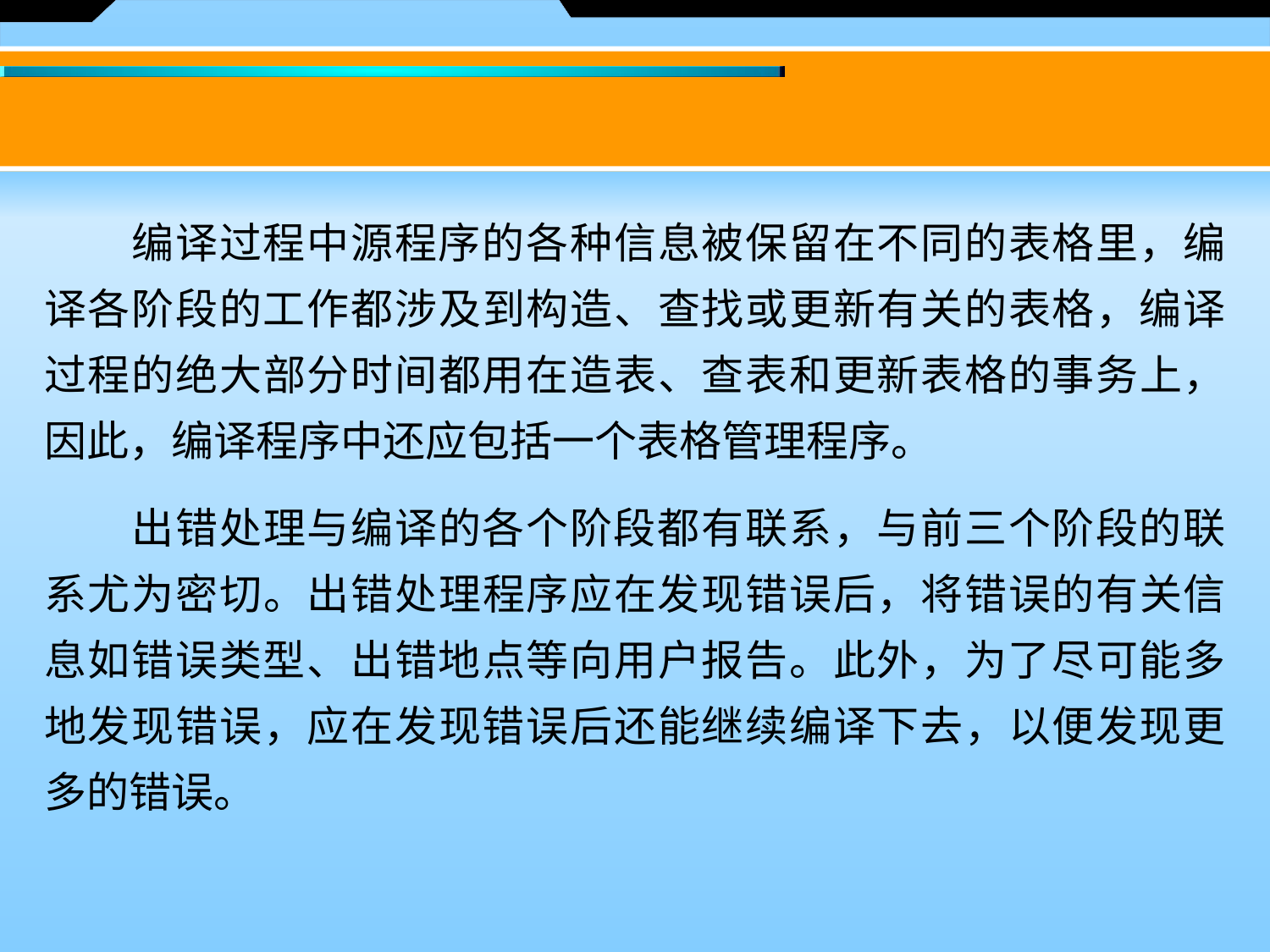

编译过程中源程序的各种信息被保留在不同的表格里，编译各阶段的工作都涉及到构造、查找或更新有关的表格，编译过程的绝大部分时间都用在造表、查表和更新表格的事务上，因此，编译程序中还应包括一个表格管理程序。
　　出错处理与编译的各个阶段都有联系，与前三个阶段的联系尤为密切。出错处理程序应在发现错误后，将错误的有关信息如错误类型、出错地点等向用户报告。此外，为了尽可能多地发现错误，应在发现错误后还能继续编译下去，以便发现更多的错误。